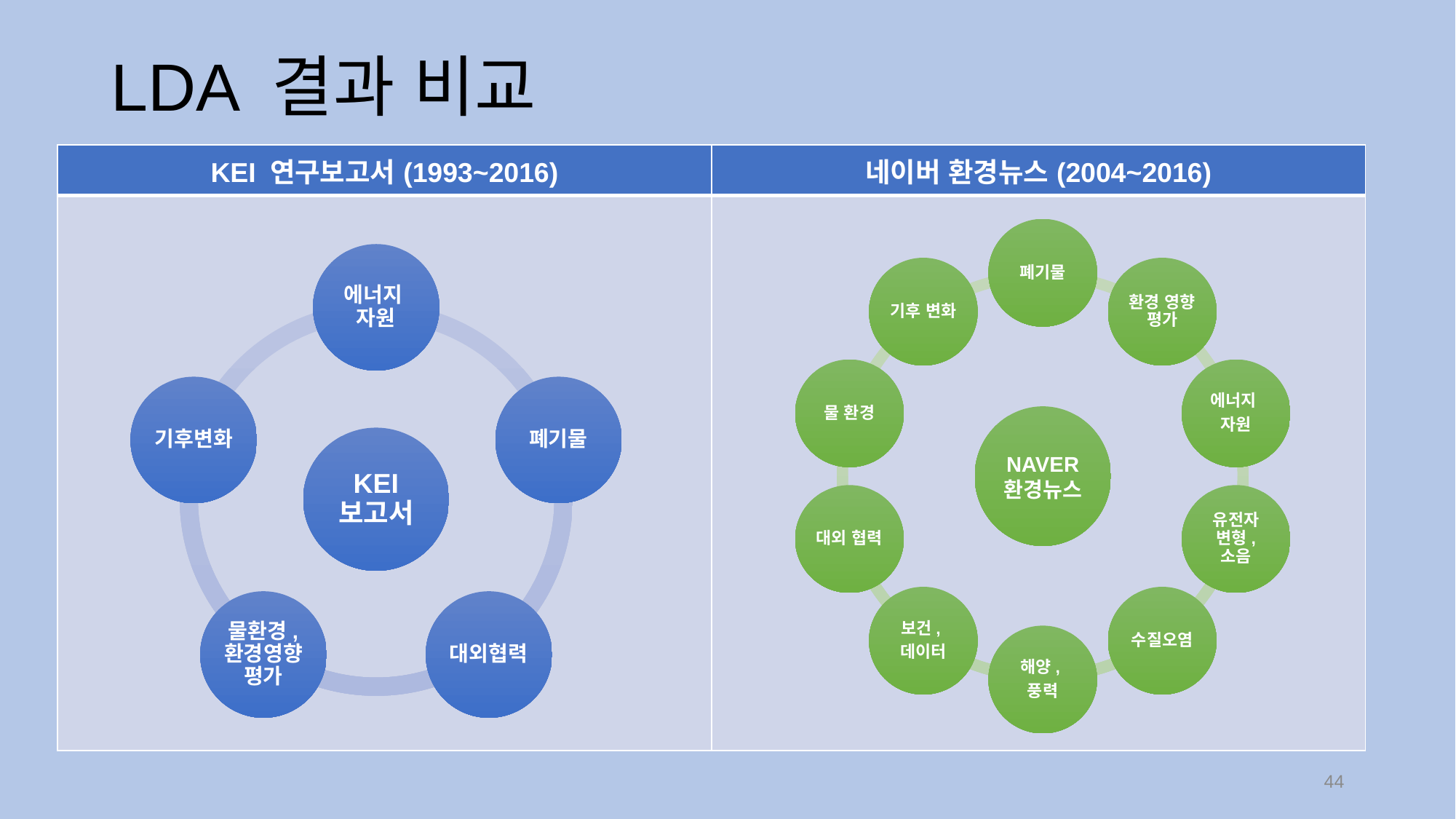

# LDA 결과 비교
| KEI 연구보고서(1993~2016) | 네이버 환경뉴스(2004~2016) |
| --- | --- |
|  |  |
NAVER
환경뉴스
폐기물
환경 영향 평가
에너지
자원
유전자 변형, 소음
수질오염
해양,
풍력
보건,
데이터
대외 협력
물 환경
기후 변화
KEI
보고서
에너지  자원
폐기물
대외협력
물환경, 환경영향평가
기후변화
44